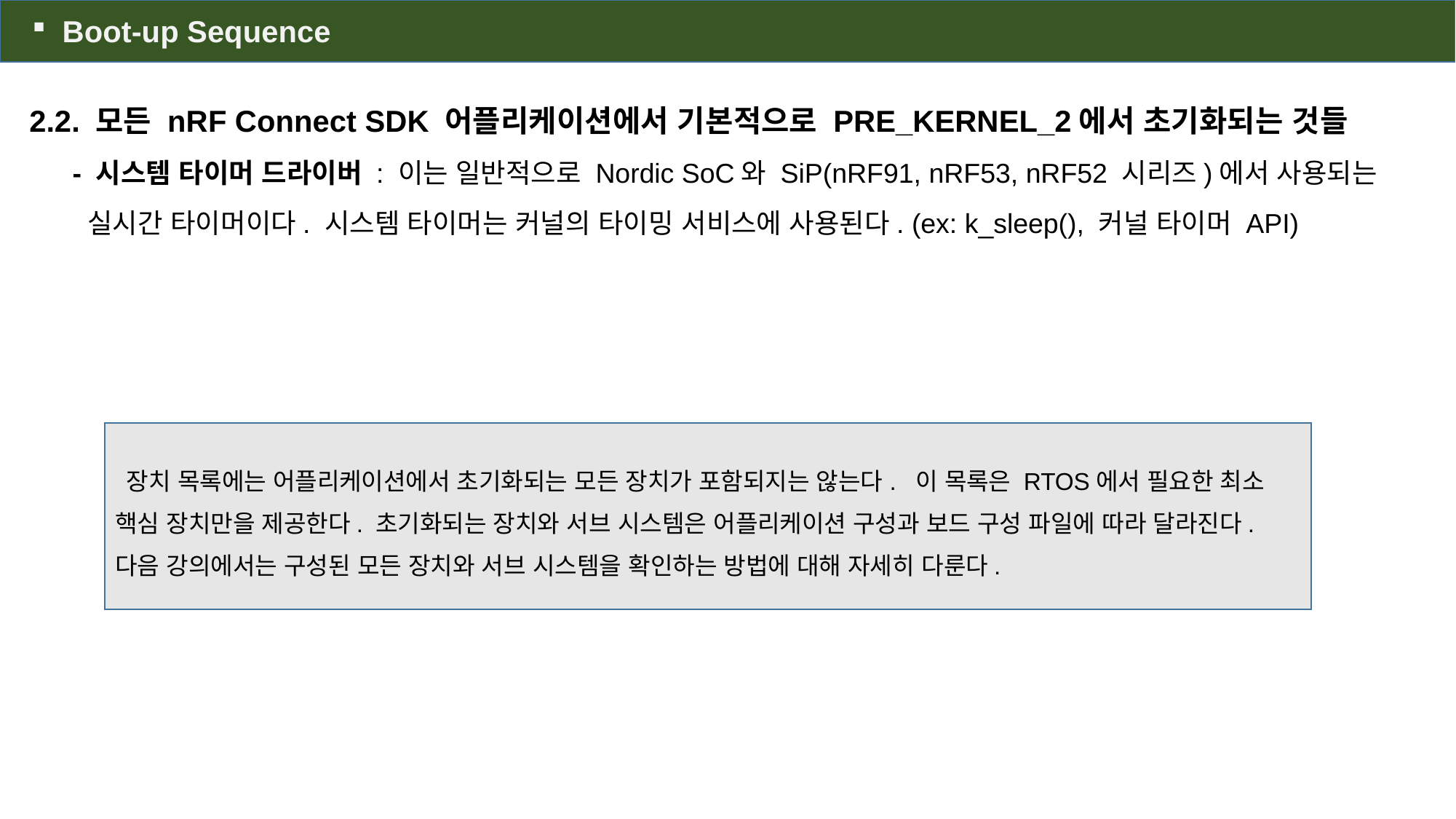

Boot-up Sequence
2.2. 모든 nRF Connect SDK 어플리케이션에서 기본적으로 PRE_KERNEL_2에서 초기화되는 것들
- 시스템 타이머 드라이버 : 이는 일반적으로 Nordic SoC와 SiP(nRF91, nRF53, nRF52 시리즈)에서 사용되는
  실시간 타이머이다. 시스템 타이머는 커널의 타이밍 서비스에 사용된다. (ex: k_sleep(), 커널 타이머 API)
 장치 목록에는 어플리케이션에서 초기화되는 모든 장치가 포함되지는 않는다.  이 목록은 RTOS에서 필요한 최소 핵심 장치만을 제공한다. 초기화되는 장치와 서브 시스템은 어플리케이션 구성과 보드 구성 파일에 따라 달라진다. 다음 강의에서는 구성된 모든 장치와 서브 시스템을 확인하는 방법에 대해 자세히 다룬다.